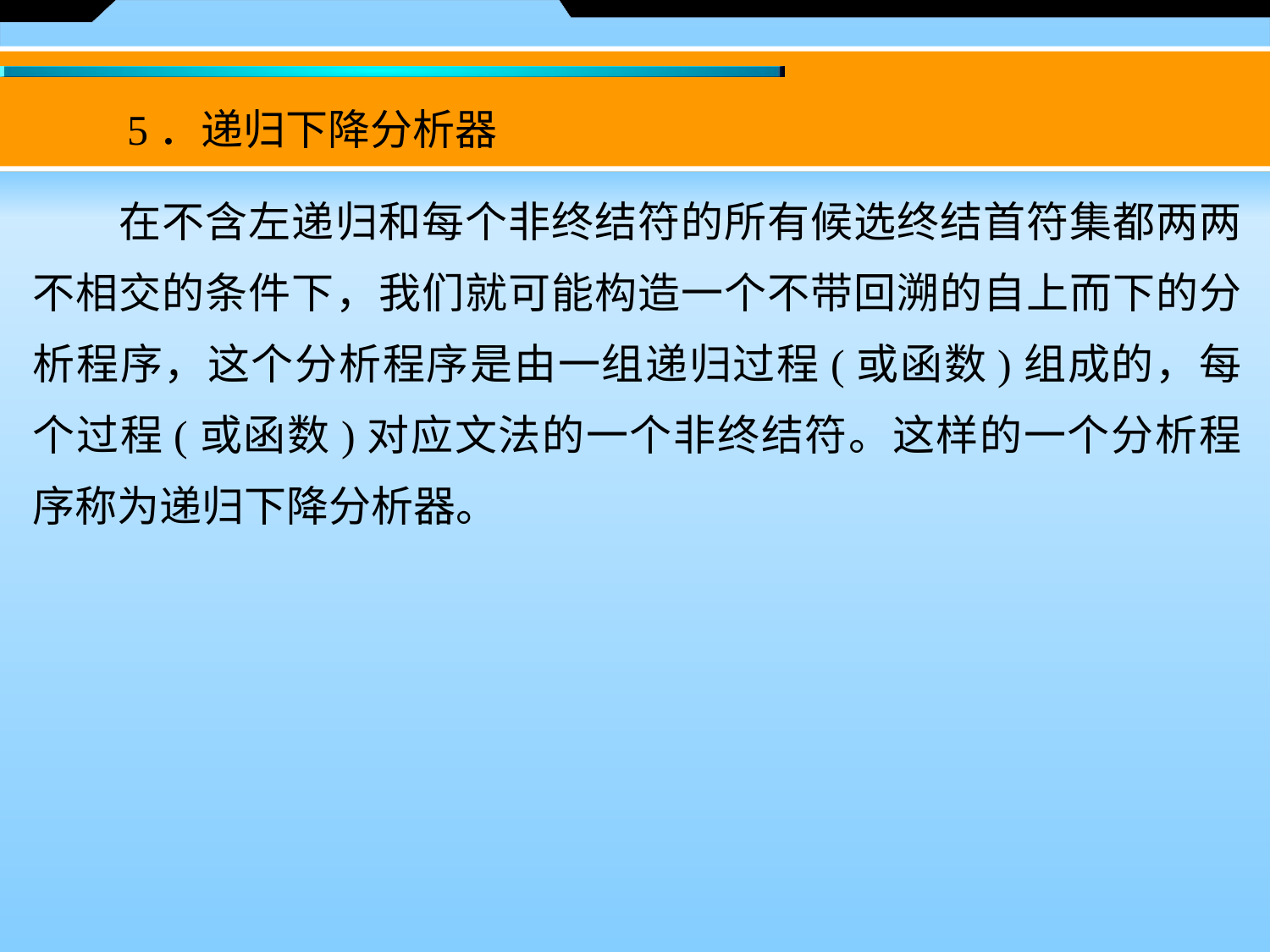

5．递归下降分析器
　　在不含左递归和每个非终结符的所有候选终结首符集都两两不相交的条件下，我们就可能构造一个不带回溯的自上而下的分析程序，这个分析程序是由一组递归过程(或函数)组成的，每个过程(或函数)对应文法的一个非终结符。这样的一个分析程序称为递归下降分析器。